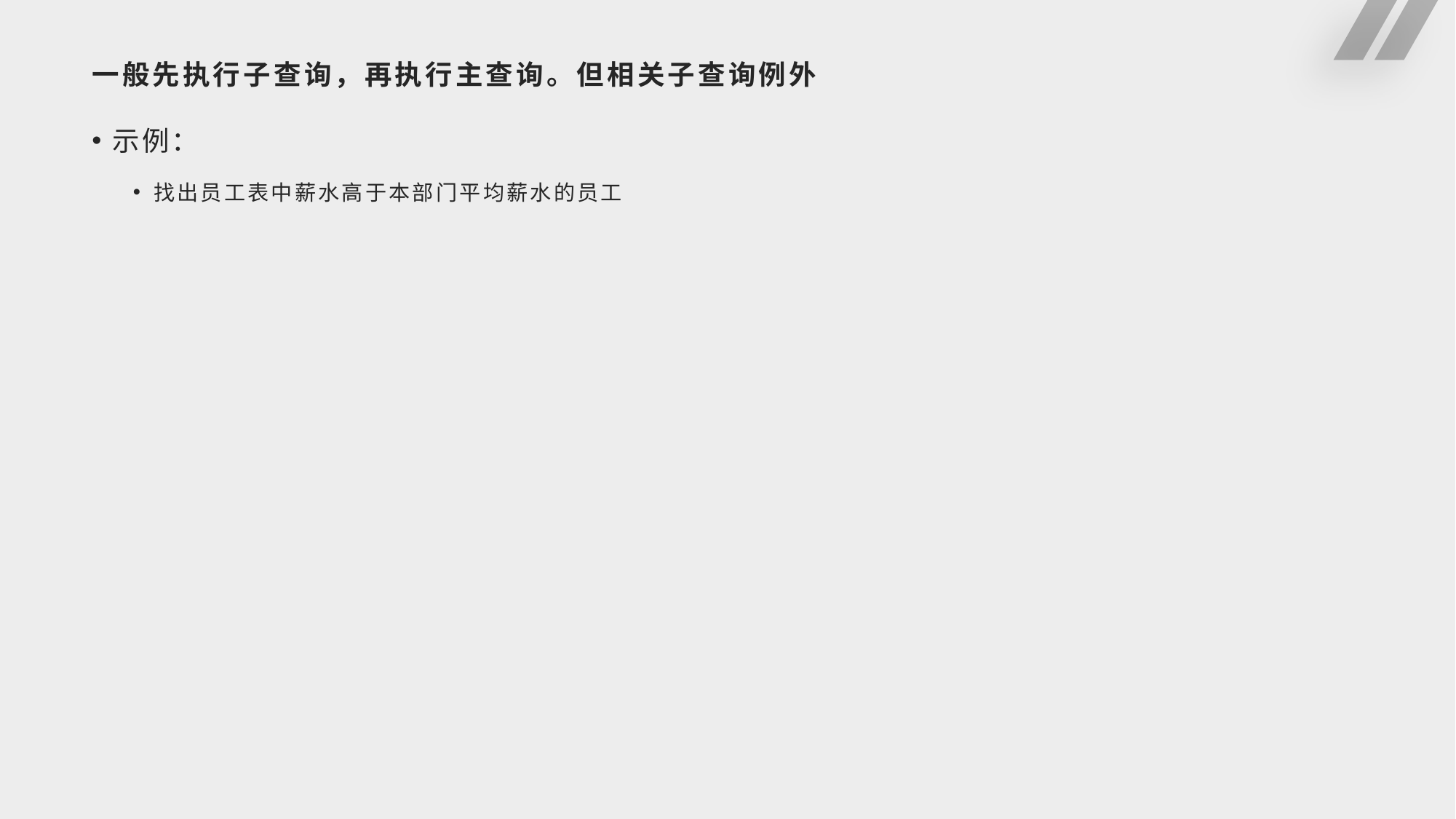

# 一般先执行子查询，再执行主查询。但相关子查询例外
示例：
找出员工表中薪水高于本部门平均薪水的员工